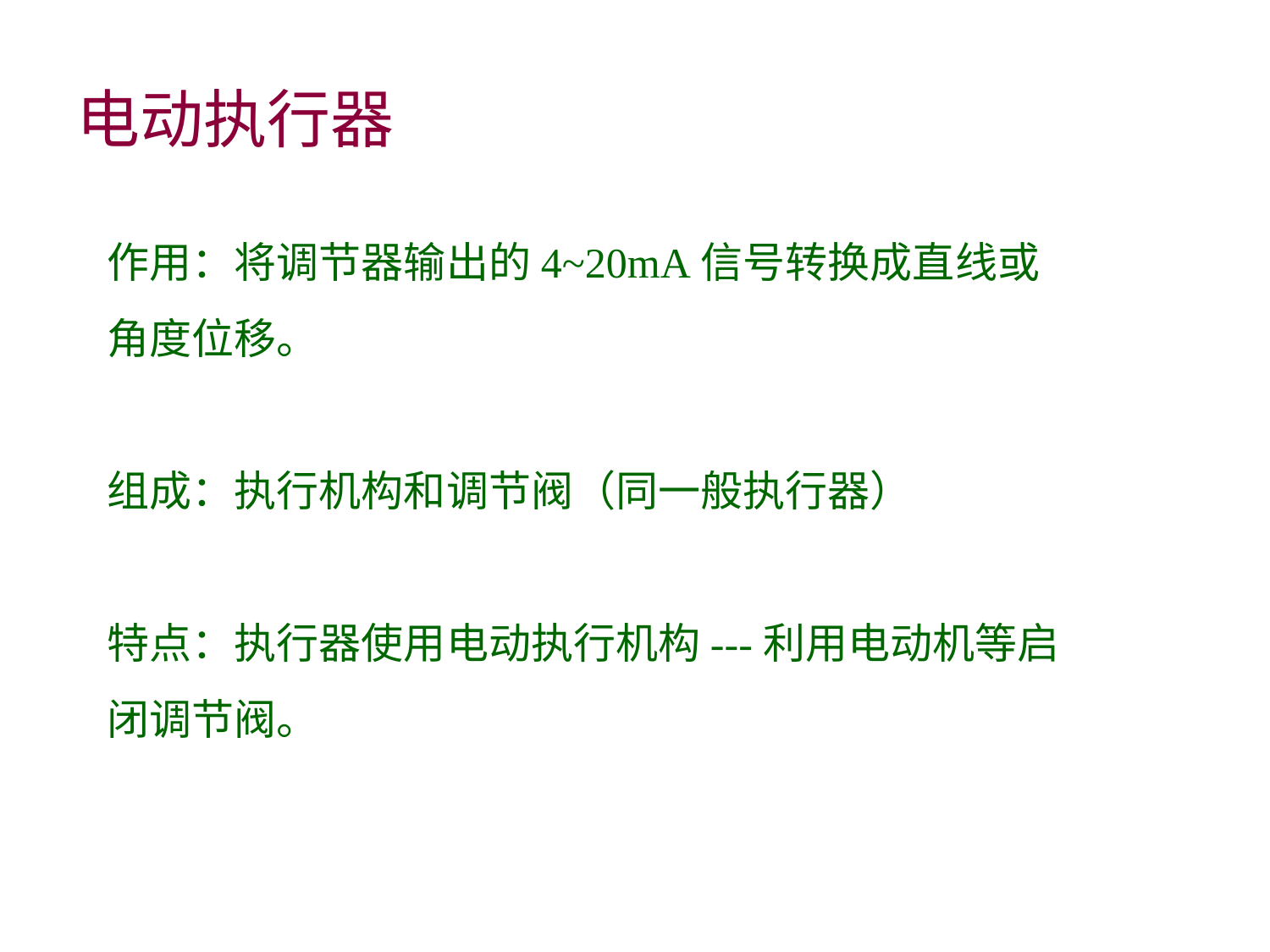

# 电动执行器
作用：将调节器输出的4~20mA信号转换成直线或角度位移。

组成：执行机构和调节阀（同一般执行器）

特点：执行器使用电动执行机构---利用电动机等启闭调节阀。